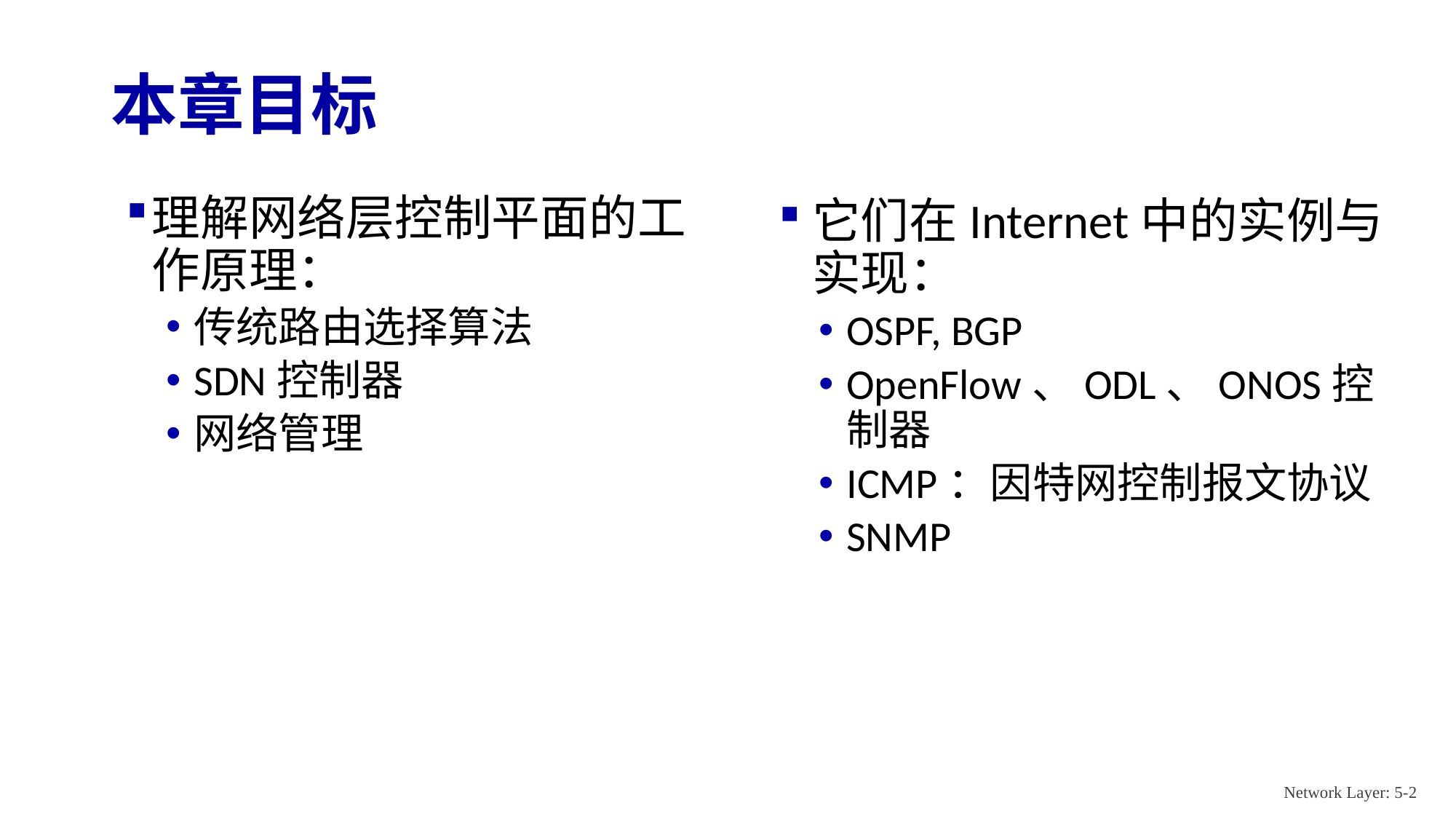

# 本章目标
理解网络层控制平面的工作原理：
传统路由选择算法
SDN控制器
网络管理

它们在Internet中的实例与实现：
OSPF, BGP
OpenFlow、ODL、ONOS控制器
ICMP：因特网控制报文协议
SNMP
Network Layer: 5-2